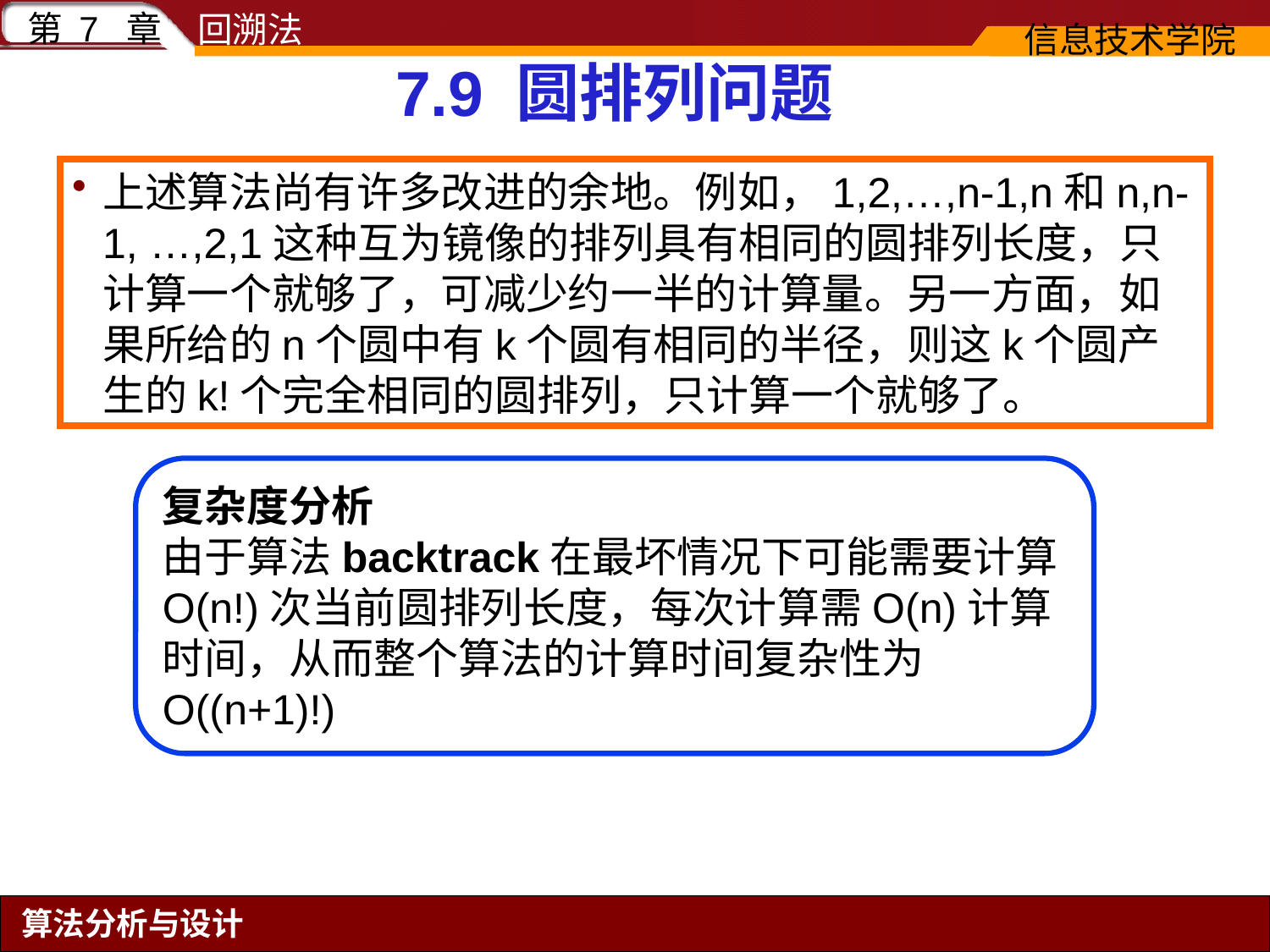

7.9 圆排列问题
上述算法尚有许多改进的余地。例如，1,2,…,n-1,n和n,n-1, …,2,1这种互为镜像的排列具有相同的圆排列长度，只计算一个就够了，可减少约一半的计算量。另一方面，如果所给的n个圆中有k个圆有相同的半径，则这k个圆产生的k!个完全相同的圆排列，只计算一个就够了。
复杂度分析
由于算法backtrack在最坏情况下可能需要计算O(n!)次当前圆排列长度，每次计算需O(n)计算时间，从而整个算法的计算时间复杂性为O((n+1)!)